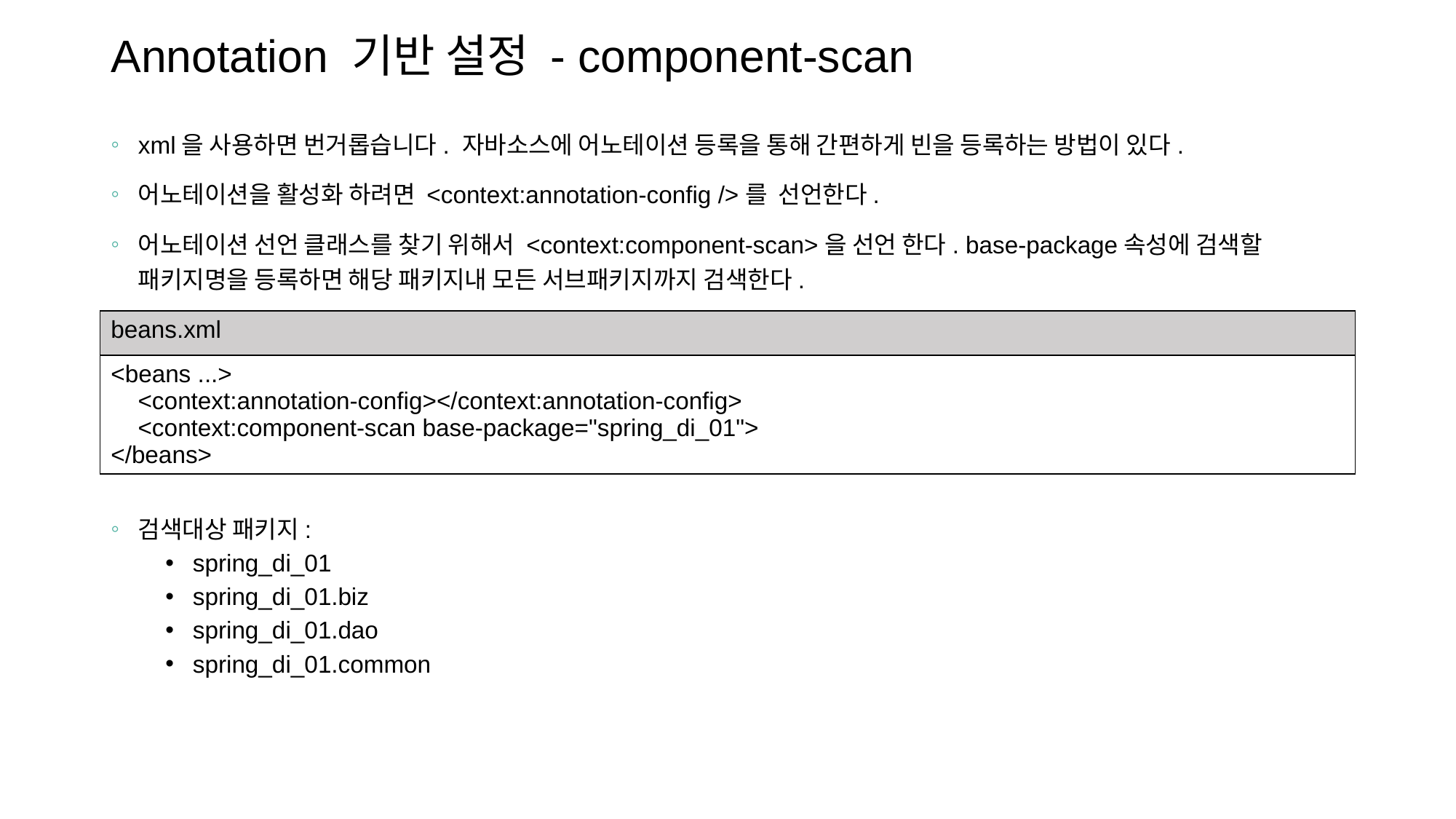

# Annotation 기반 설정 - component-scan
xml을 사용하면 번거롭습니다. 자바소스에 어노테이션 등록을 통해 간편하게 빈을 등록하는 방법이 있다.
어노테이션을 활성화 하려면 <context:annotation-config />를  선언한다.
어노테이션 선언 클래스를 찾기 위해서 <context:component-scan>을 선언 한다. base-package속성에 검색할 패키지명을 등록하면 해당 패키지내 모든 서브패키지까지 검색한다.

검색대상 패키지:
spring_di_01
spring_di_01.biz
spring_di_01.dao
spring_di_01.common
| beans.xml |
| --- |
| <beans ...> <context:annotation-config></context:annotation-config> <context:component-scan base-package="spring\_di\_01"> </beans> |